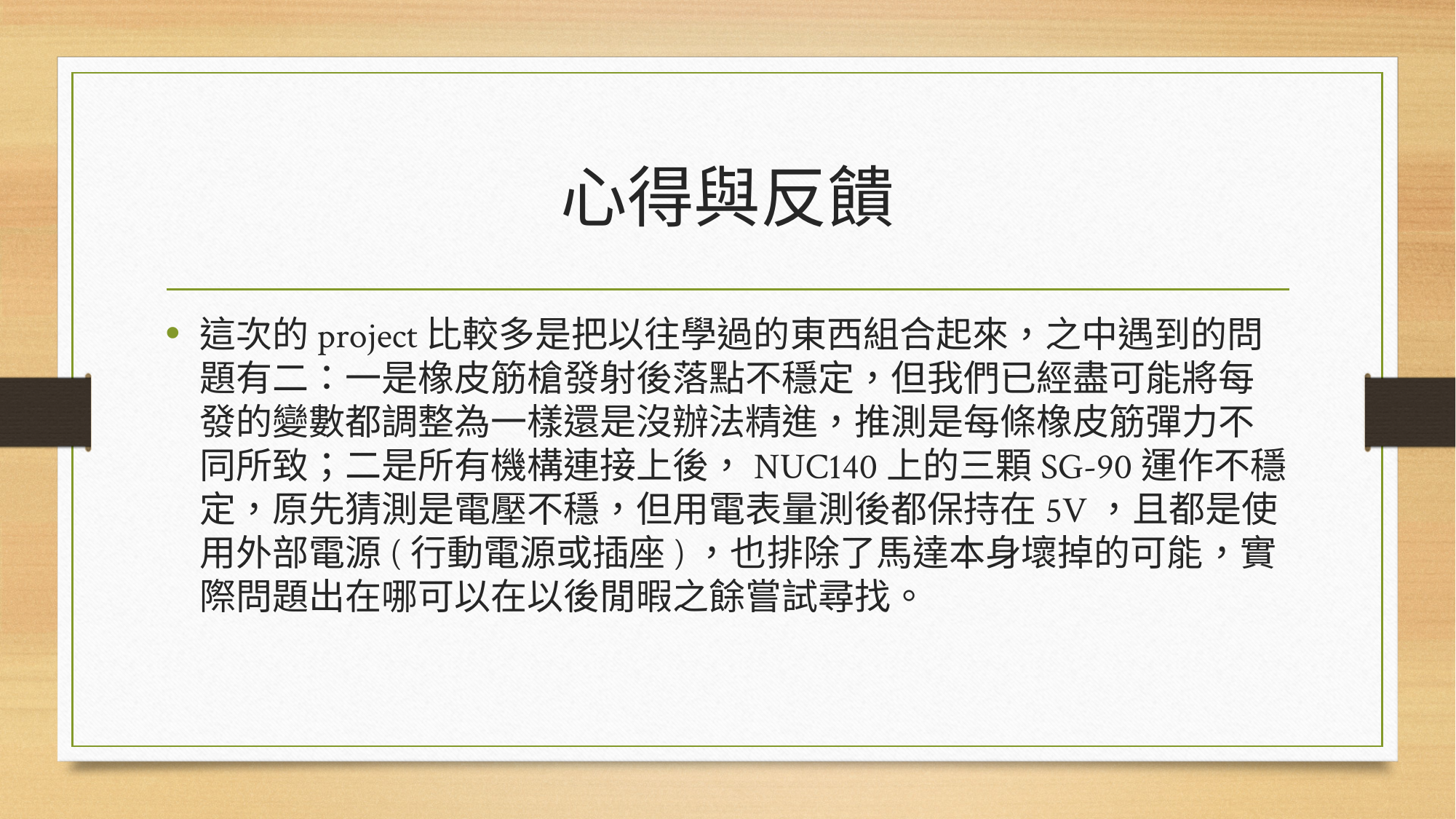

# 心得與反饋
這次的project比較多是把以往學過的東西組合起來，之中遇到的問題有二：一是橡皮筋槍發射後落點不穩定，但我們已經盡可能將每發的變數都調整為一樣還是沒辦法精進，推測是每條橡皮筋彈力不同所致；二是所有機構連接上後，NUC140上的三顆SG-90運作不穩定，原先猜測是電壓不穩，但用電表量測後都保持在5V，且都是使用外部電源(行動電源或插座)，也排除了馬達本身壞掉的可能，實際問題出在哪可以在以後閒暇之餘嘗試尋找。